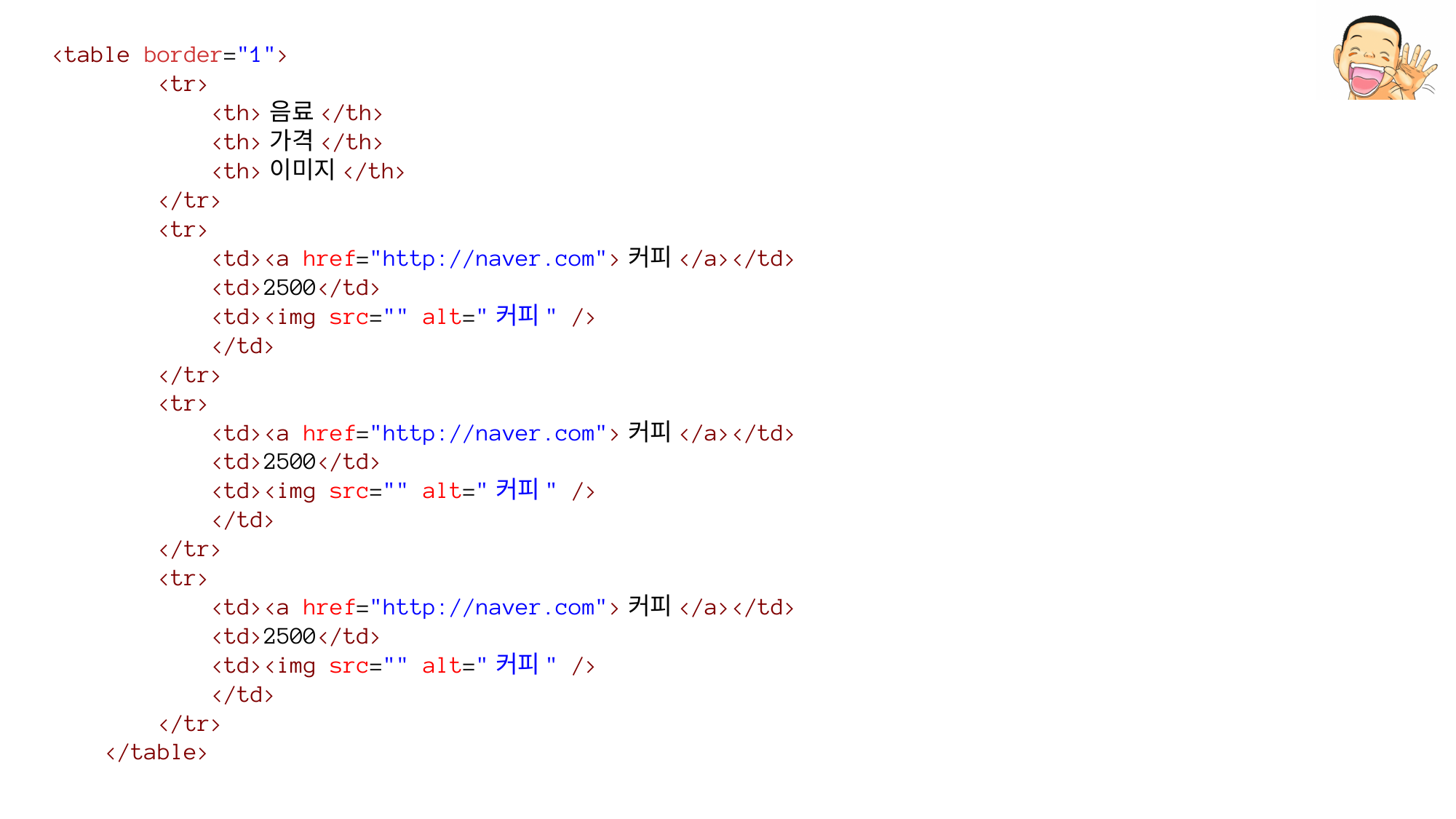

<table border="1">
        <tr>
            <th>음료</th>
            <th>가격</th>
            <th>이미지</th>
        </tr>
        <tr>
            <td><a href="http://naver.com">커피</a></td>
            <td>2500</td>
            <td><img src="" alt="커피" />
            </td>
        </tr>
        <tr>
            <td><a href="http://naver.com">커피</a></td>
            <td>2500</td>
            <td><img src="" alt="커피" />
            </td>
        </tr>
        <tr>
            <td><a href="http://naver.com">커피</a></td>
            <td>2500</td>
            <td><img src="" alt="커피" />
            </td>
        </tr>
    </table>